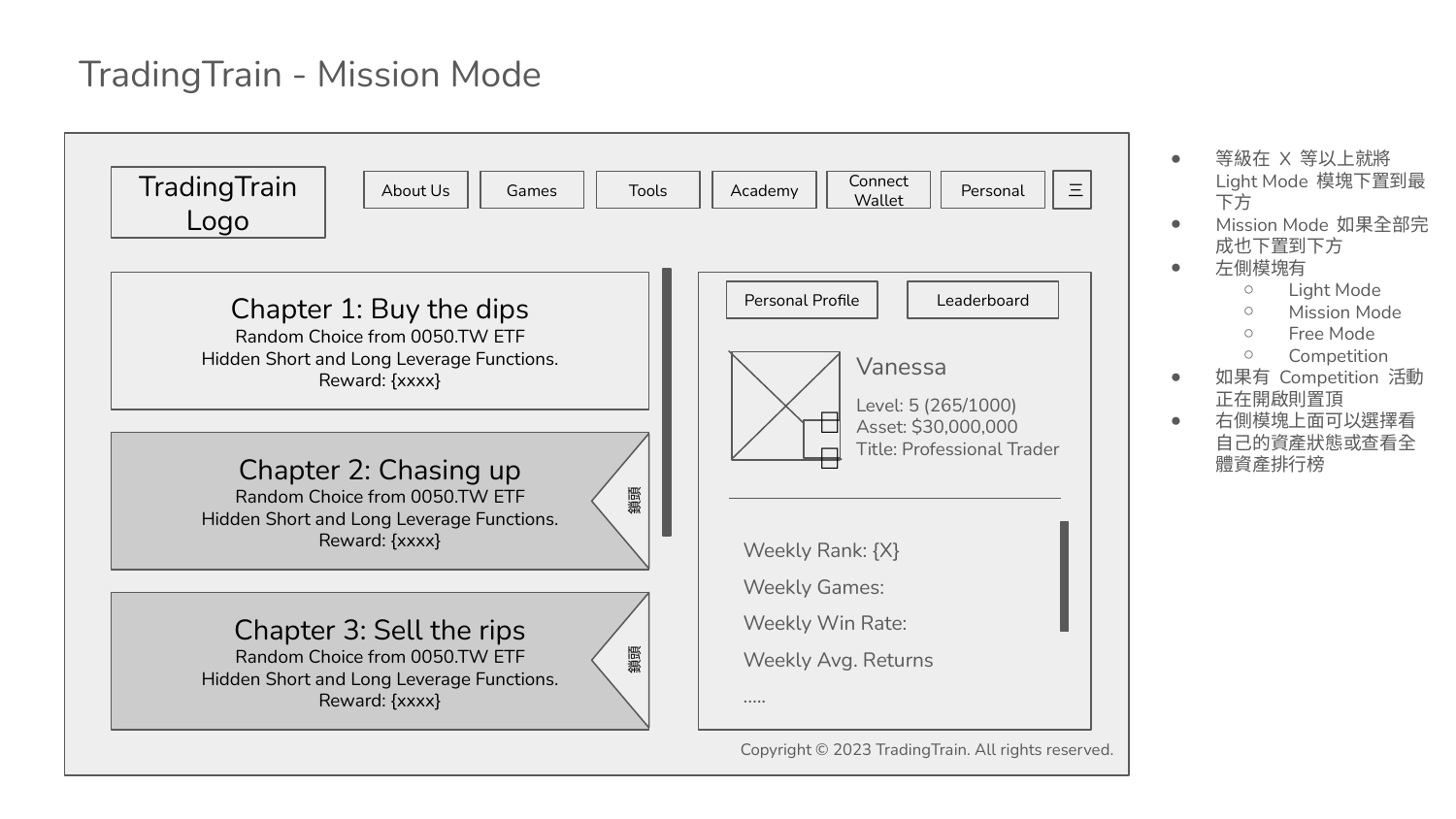

TradingTrain - Mission Mode

等級在 X 等以上就將 Light Mode 模塊下置到最下方
Mission Mode 如果全部完成也下置到下方
左側模塊有
Light Mode
Mission Mode
Free Mode
Competition
如果有 Competition 活動正在開啟則置頂
右側模塊上面可以選擇看自己的資產狀態或查看全體資產排行榜
TradingTrain Logo
三
Games
Tools
Academy
Personal
About Us
Connect Wallet

Chapter 1: Buy the dips
Random Choice from 0050.TW ETF
Hidden Short and Long Leverage Functions.
Reward: {xxxx}

Personal Profile
Leaderboard
Vanessa

🖎
Level: 5 (265/1000)
Asset: $30,000,000
Title: Professional Trader
Chapter 2: Chasing up
Random Choice from 0050.TW ETF
Hidden Short and Long Leverage Functions.
Reward: {xxxx}
鎖頭
Weekly Rank: {X}
Weekly Games:
Weekly Win Rate:
Weekly Avg. Returns
…..

Chapter 3: Sell the rips
Random Choice from 0050.TW ETF
Hidden Short and Long Leverage Functions.
Reward: {xxxx}
鎖頭
Copyright © 2023 TradingTrain. All rights reserved.